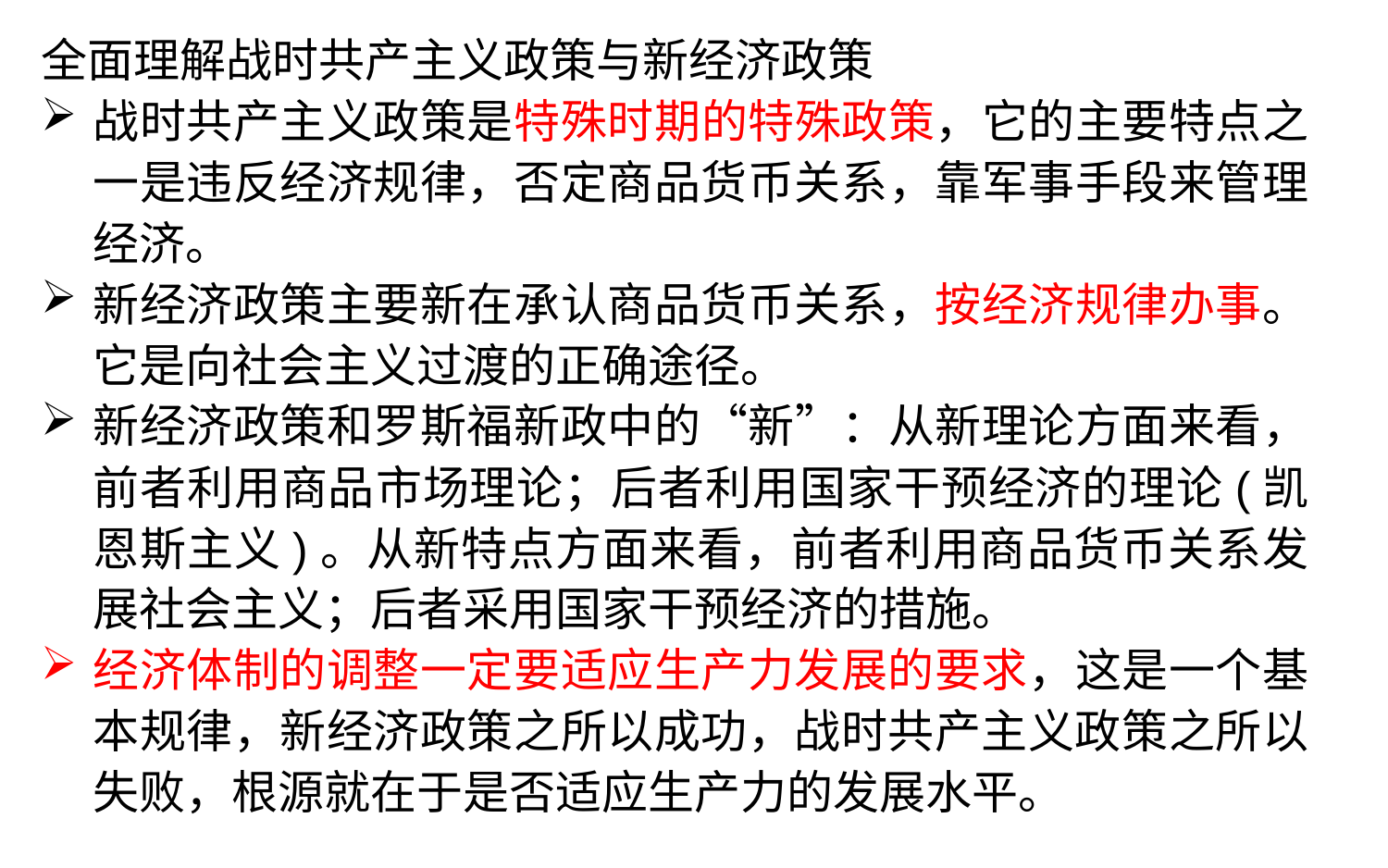

全面理解战时共产主义政策与新经济政策
战时共产主义政策是特殊时期的特殊政策，它的主要特点之一是违反经济规律，否定商品货币关系，靠军事手段来管理经济。
新经济政策主要新在承认商品货币关系，按经济规律办事。它是向社会主义过渡的正确途径。
新经济政策和罗斯福新政中的“新”：从新理论方面来看，前者利用商品市场理论；后者利用国家干预经济的理论(凯恩斯主义)。从新特点方面来看，前者利用商品货币关系发展社会主义；后者采用国家干预经济的措施。
经济体制的调整一定要适应生产力发展的要求，这是一个基本规律，新经济政策之所以成功，战时共产主义政策之所以失败，根源就在于是否适应生产力的发展水平。